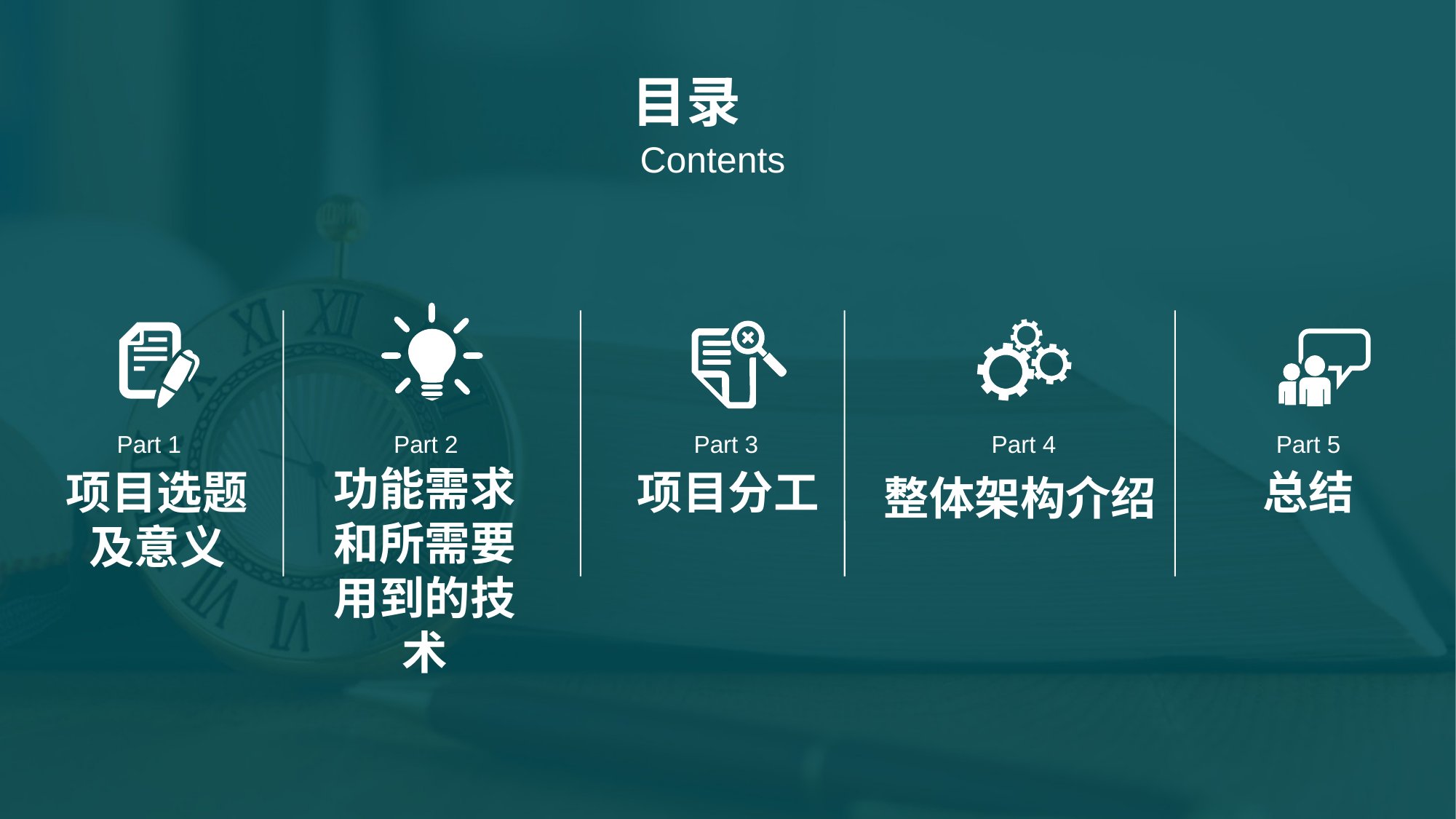

目录
Contents

Part 1
Part 2
Part 3
Part 4
Part 5
功能需求和所需要用到的技术
项目分工
总结
项目选题及意义
整体架构介绍